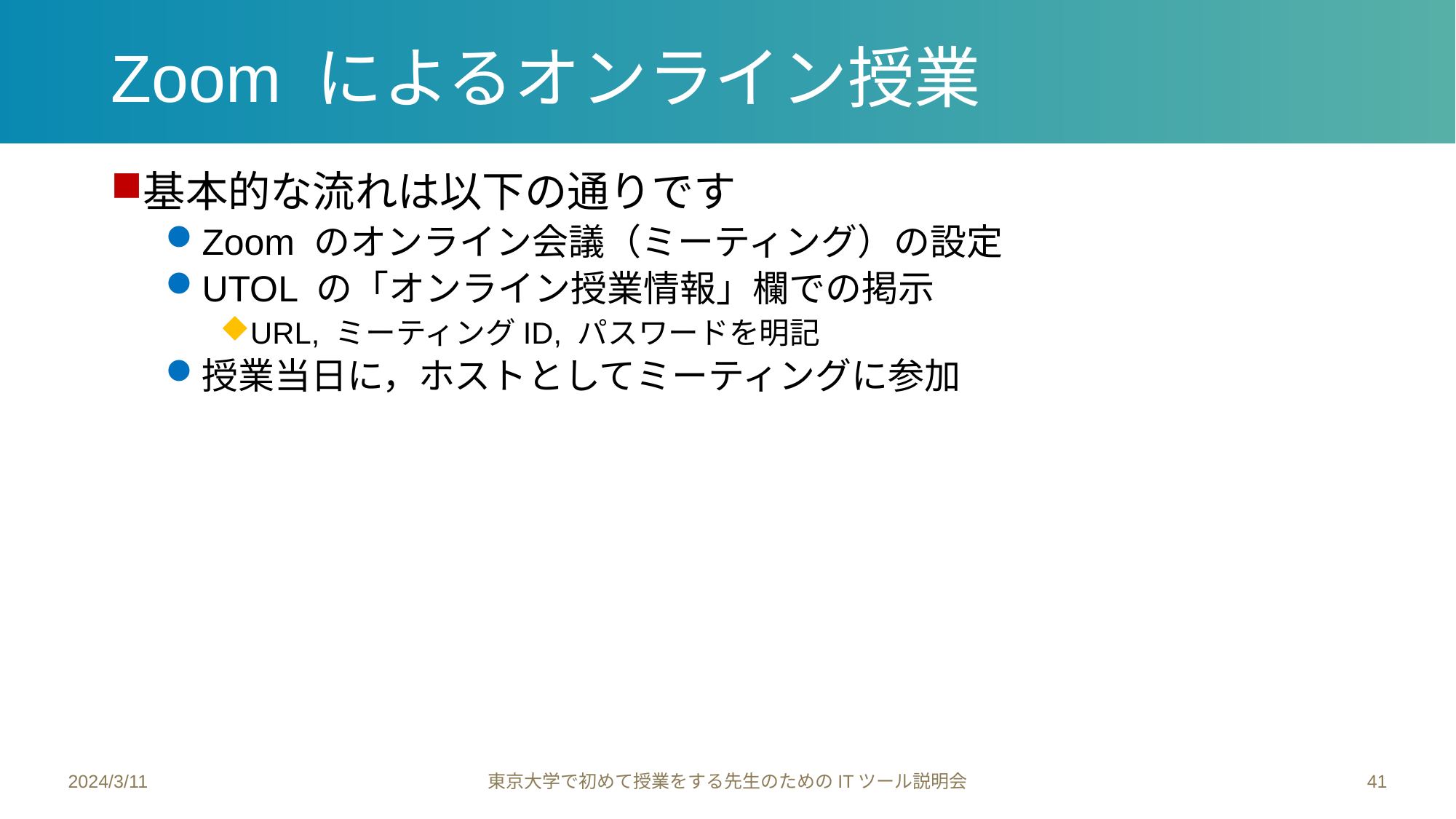

# Zoom によるオンライン授業
基本的な流れは以下の通りです
Zoom のオンライン会議（ミーティング）の設定
UTOL の「オンライン授業情報」欄での掲示
URL, ミーティングID, パスワードを明記
授業当日に，ホストとしてミーティングに参加
2024/3/11
東京大学で初めて授業をする先生のためのITツール説明会
41